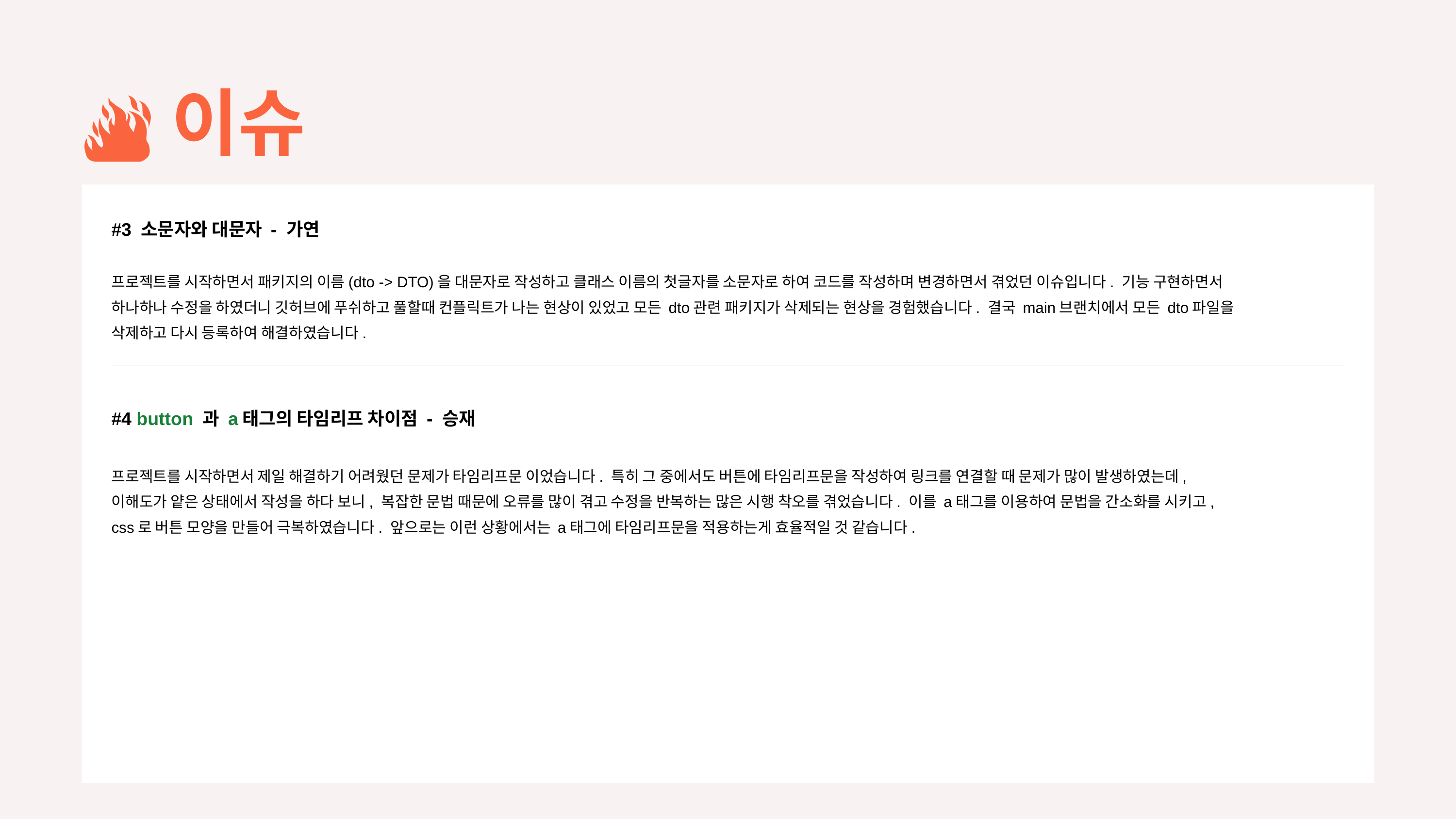

🔥이슈

#3 소문자와 대문자 - 가연

프로젝트를 시작하면서 패키지의 이름(dto -> DTO)을 대문자로 작성하고 클래스 이름의 첫글자를 소문자로 하여 코드를 작성하며 변경하면서 겪었던 이슈입니다. 기능 구현하면서 하나하나 수정을 하였더니 깃허브에 푸쉬하고 풀할때 컨플릭트가 나는 현상이 있었고 모든 dto관련 패키지가 삭제되는 현상을 경험했습니다. 결국 main브랜치에서 모든 dto파일을 삭제하고 다시 등록하여 해결하였습니다.
#4 button 과 a태그의 타임리프 차이점 - 승재

프로젝트를 시작하면서 제일 해결하기 어려웠던 문제가 타임리프문 이었습니다. 특히 그 중에서도 버튼에 타임리프문을 작성하여 링크를 연결할 때 문제가 많이 발생하였는데, 이해도가 얕은 상태에서 작성을 하다 보니, 복잡한 문법 때문에 오류를 많이 겪고 수정을 반복하는 많은 시행 착오를 겪었습니다. 이를 a태그를 이용하여 문법을 간소화를 시키고, css로 버튼 모양을 만들어 극복하였습니다. 앞으로는 이런 상황에서는 a태그에 타임리프문을 적용하는게 효율적일 것 같습니다.